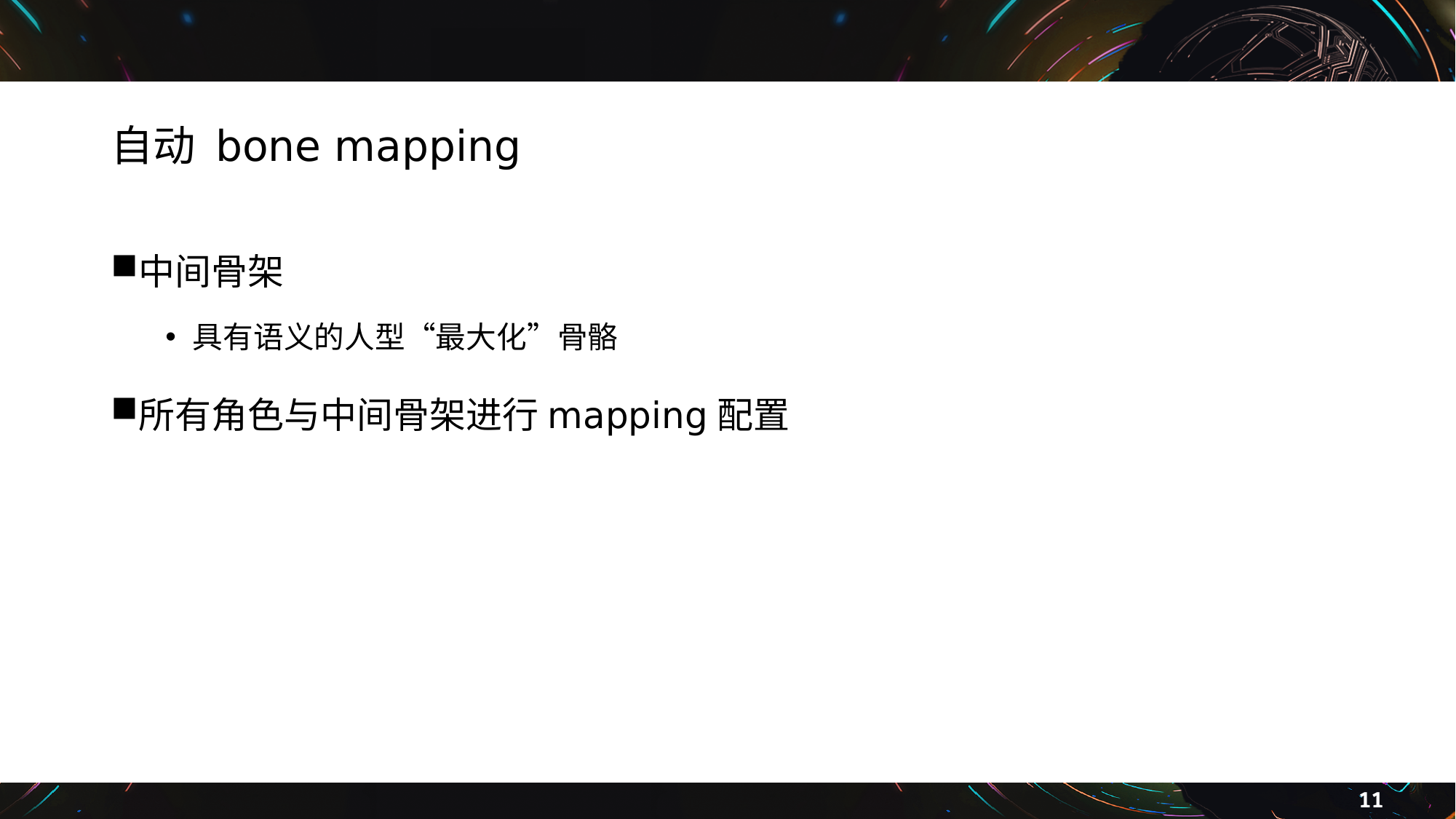

# 自动 bone mapping
中间骨架
具有语义的人型“最大化”骨骼
所有角色与中间骨架进行mapping配置

11